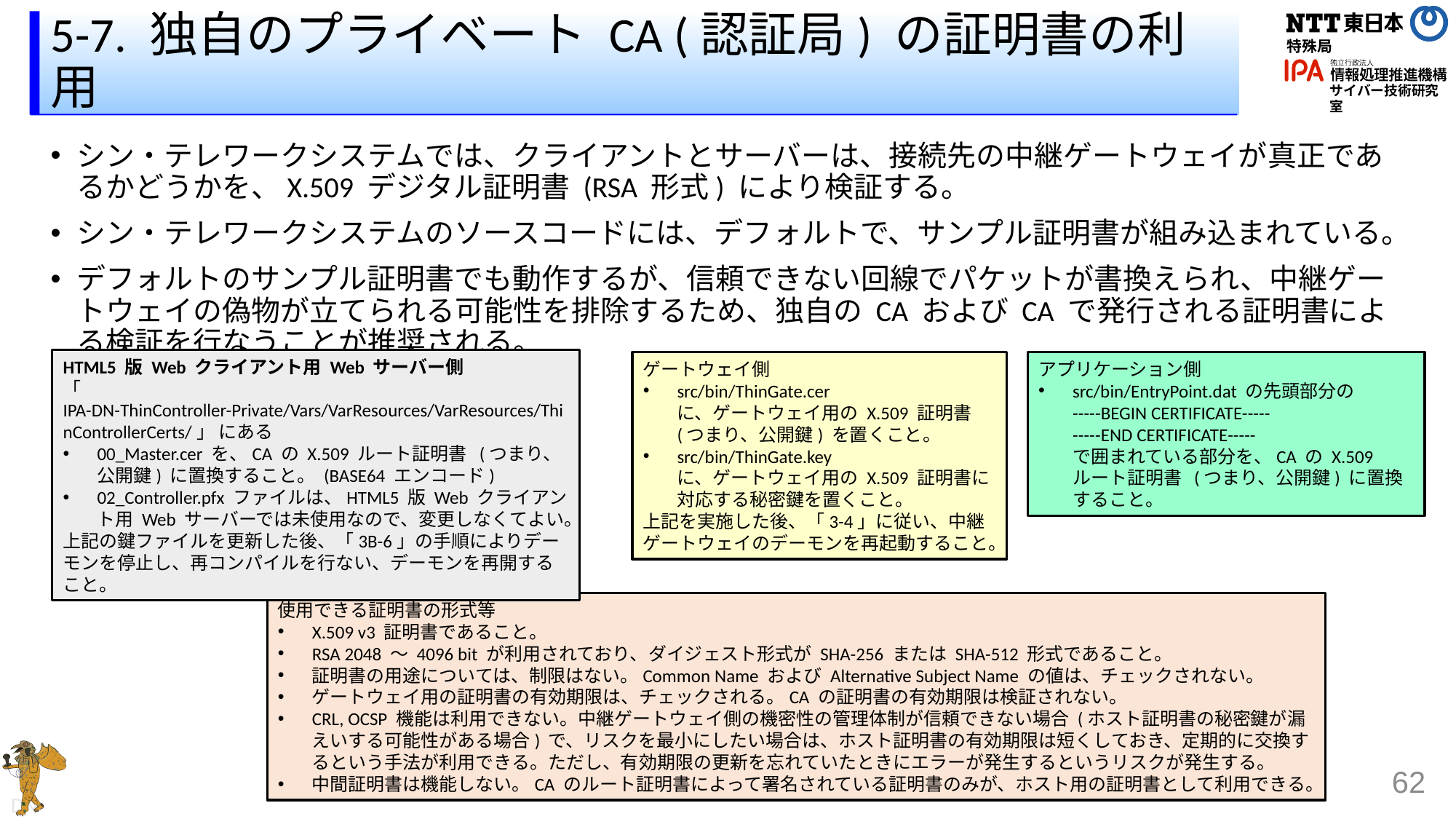

# 5-7. 独自のプライベート CA (認証局) の証明書の利用
シン・テレワークシステムでは、クライアントとサーバーは、接続先の中継ゲートウェイが真正であるかどうかを、X.509 デジタル証明書 (RSA 形式) により検証する。
シン・テレワークシステムのソースコードには、デフォルトで、サンプル証明書が組み込まれている。
デフォルトのサンプル証明書でも動作するが、信頼できない回線でパケットが書換えられ、中継ゲートウェイの偽物が立てられる可能性を排除するため、独自の CA および CA で発行される証明書による検証を行なうことが推奨される。
HTML5 版 Web クライアント用 Web サーバー側
「 IPA-DN-ThinController-Private/Vars/VarResources/VarResources/ThinControllerCerts/」 にある
00_Master.cer を、CA の X.509 ルート証明書  (つまり、公開鍵) に置換すること。 (BASE64 エンコード)
02_Controller.pfx ファイルは、HTML5 版 Web クライアント用 Web サーバーでは未使用なので、変更しなくてよい。
上記の鍵ファイルを更新した後、「3B-6」の手順によりデーモンを停止し、再コンパイルを行ない、デーモンを再開すること。
ゲートウェイ側
src/bin/ThinGate.cer
に、ゲートウェイ用の X.509 証明書 (つまり、公開鍵) を置くこと。
src/bin/ThinGate.key
に、ゲートウェイ用の X.509 証明書に対応する秘密鍵を置くこと。
上記を実施した後、「3-4」に従い、中継ゲートウェイのデーモンを再起動すること。
アプリケーション側
src/bin/EntryPoint.dat の先頭部分の
-----BEGIN CERTIFICATE-----
-----END CERTIFICATE-----
で囲まれている部分を、CA の X.509 ルート証明書  (つまり、公開鍵) に置換すること。
使用できる証明書の形式等
X.509 v3 証明書であること。
RSA 2048 ～ 4096 bit が利用されており、ダイジェスト形式が SHA-256 または SHA-512 形式であること。
証明書の用途については、制限はない。Common Name および Alternative Subject Name の値は、チェックされない。
ゲートウェイ用の証明書の有効期限は、チェックされる。CA の証明書の有効期限は検証されない。
CRL, OCSP 機能は利用できない。中継ゲートウェイ側の機密性の管理体制が信頼できない場合 (ホスト証明書の秘密鍵が漏えいする可能性がある場合) で、リスクを最小にしたい場合は、ホスト証明書の有効期限は短くしておき、定期的に交換するという手法が利用できる。ただし、有効期限の更新を忘れていたときにエラーが発生するというリスクが発生する。
中間証明書は機能しない。CA のルート証明書によって署名されている証明書のみが、ホスト用の証明書として利用できる。
62